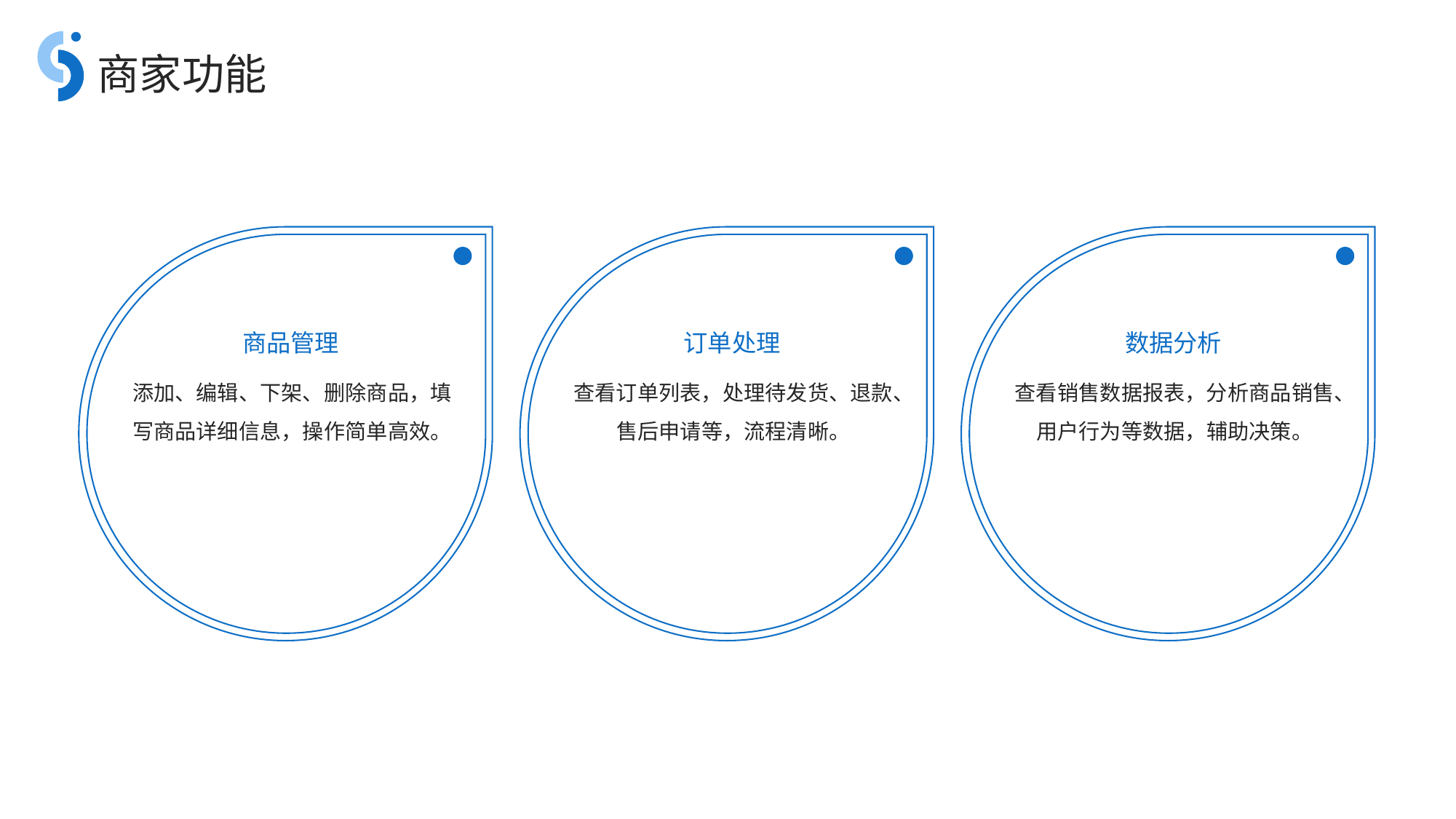

商家功能

商品管理
订单处理
数据分析
添加、编辑、下架、删除商品，填写商品详细信息，操作简单高效。
查看订单列表，处理待发货、退款、售后申请等，流程清晰。
查看销售数据报表，分析商品销售、用户行为等数据，辅助决策。